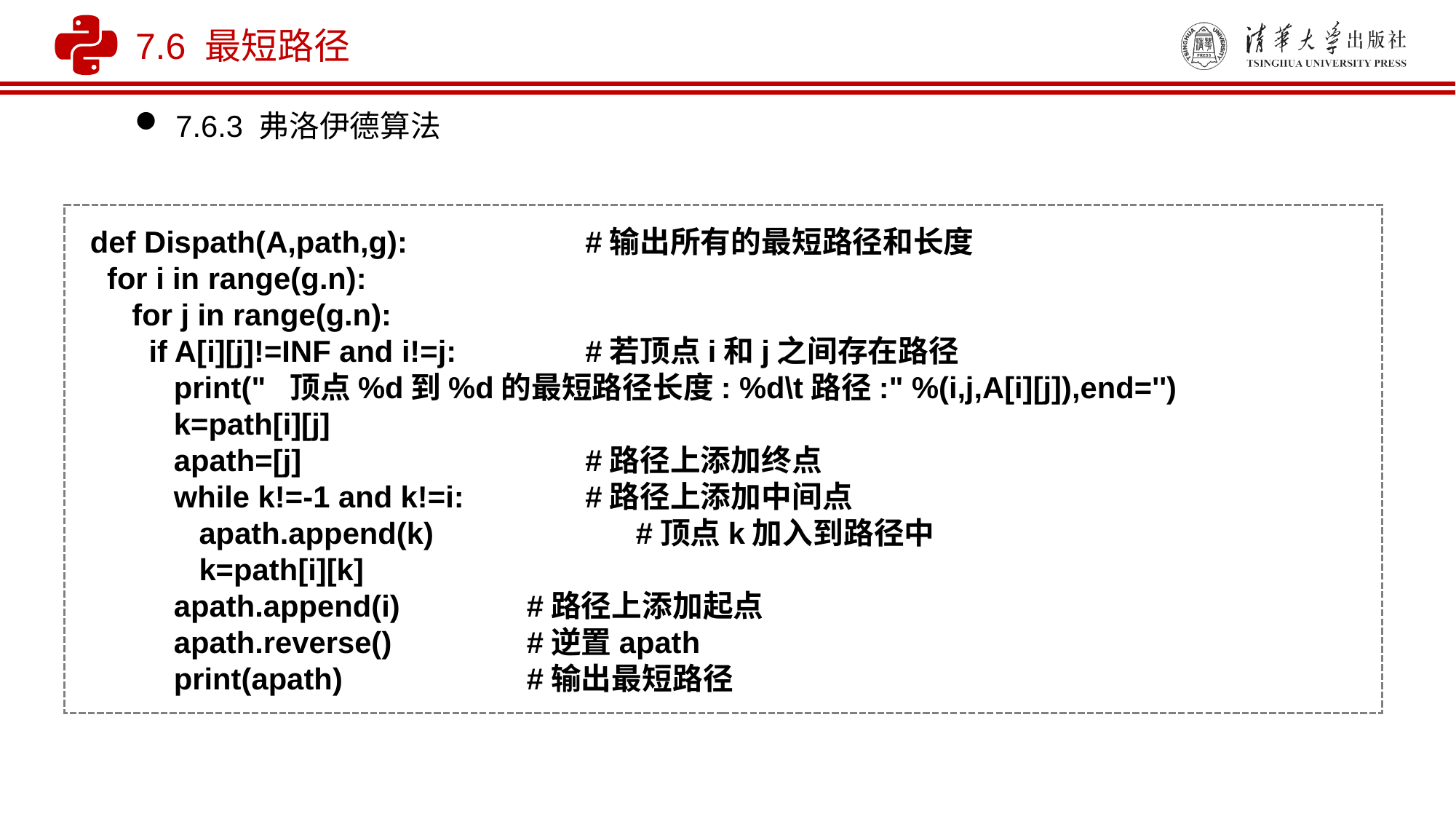

7.6 最短路径
7.6.3 弗洛伊德算法
def Dispath(A,path,g):          	       #输出所有的最短路径和长度
  for i in range(g.n):
     for j in range(g.n):
       if A[i][j]!=INF and i!=j:	       #若顶点i和j之间存在路径
          print("  顶点%d到%d的最短路径长度: %d\t路径:" %(i,j,A[i][j]),end='')
          k=path[i][j]
          apath=[j]			       #路径上添加终点
          while k!=-1 and k!=i:	       #路径上添加中间点
             apath.append(k)             	#顶点k加入到路径中
             k=path[i][k]
          apath.append(i)            	#路径上添加起点
          apath.reverse()           	#逆置apath
          print(apath)              	#输出最短路径